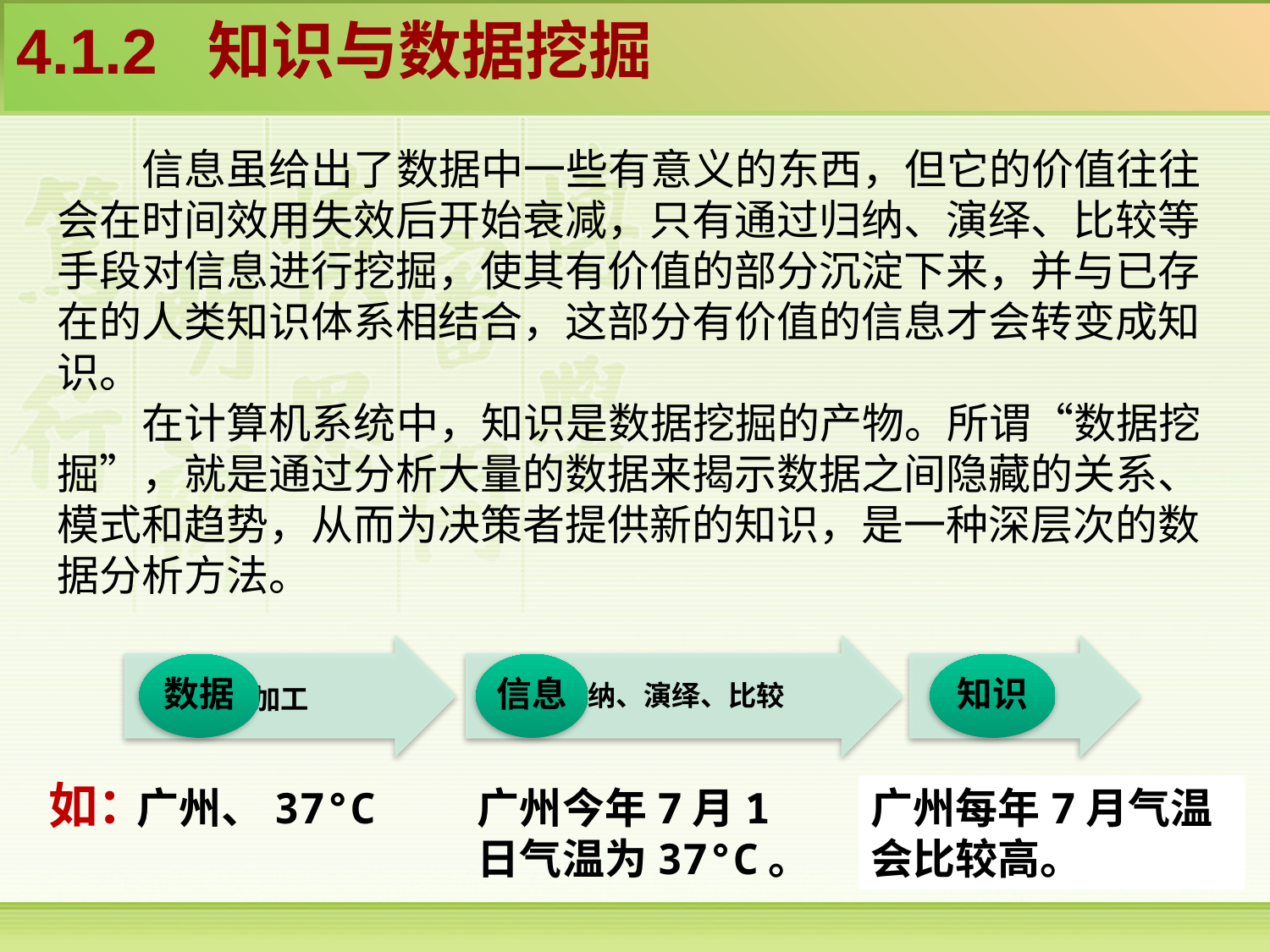

4.1.2  知识与数据挖掘
信息虽给出了数据中一些有意义的东西，但它的价值往往会在时间效用失效后开始衰减，只有通过归纳、演绎、比较等手段对信息进行挖掘，使其有价值的部分沉淀下来，并与已存在的人类知识体系相结合，这部分有价值的信息才会转变成知识。
在计算机系统中，知识是数据挖掘的产物。所谓“数据挖掘”，就是通过分析大量的数据来揭示数据之间隐藏的关系、模式和趋势，从而为决策者提供新的知识，是一种深层次的数据分析方法。
 加工
数据
 归纳、演绎、比较
信息
知识
如：
广州、37°C
广州今年7月1日气温为37°C。
广州每年7月气温会比较高。

4